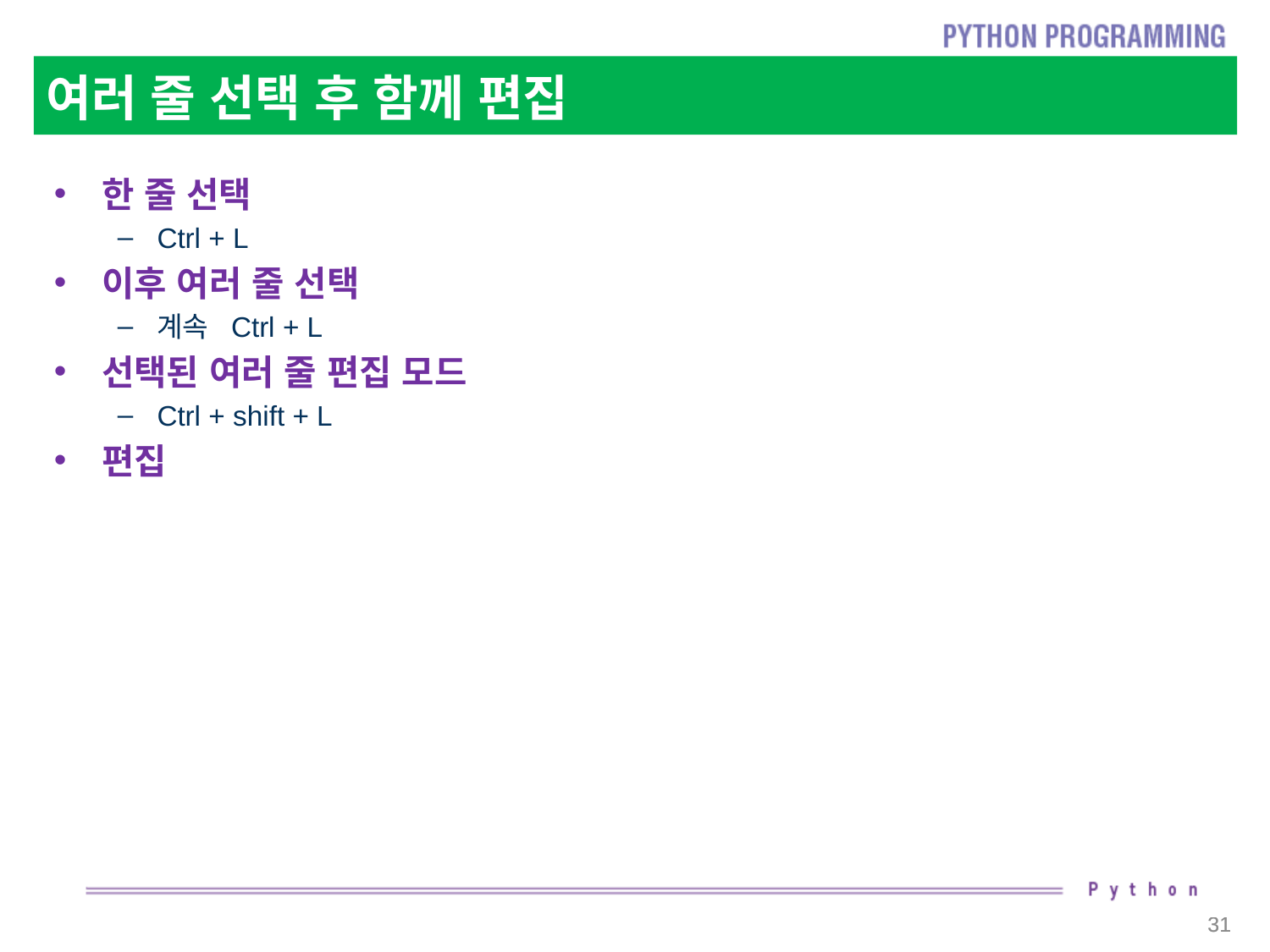

# 여러 줄 선택 후 함께 편집
한 줄 선택
Ctrl + L
이후 여러 줄 선택
계속  Ctrl + L
선택된 여러 줄 편집 모드
Ctrl + shift + L
편집
31